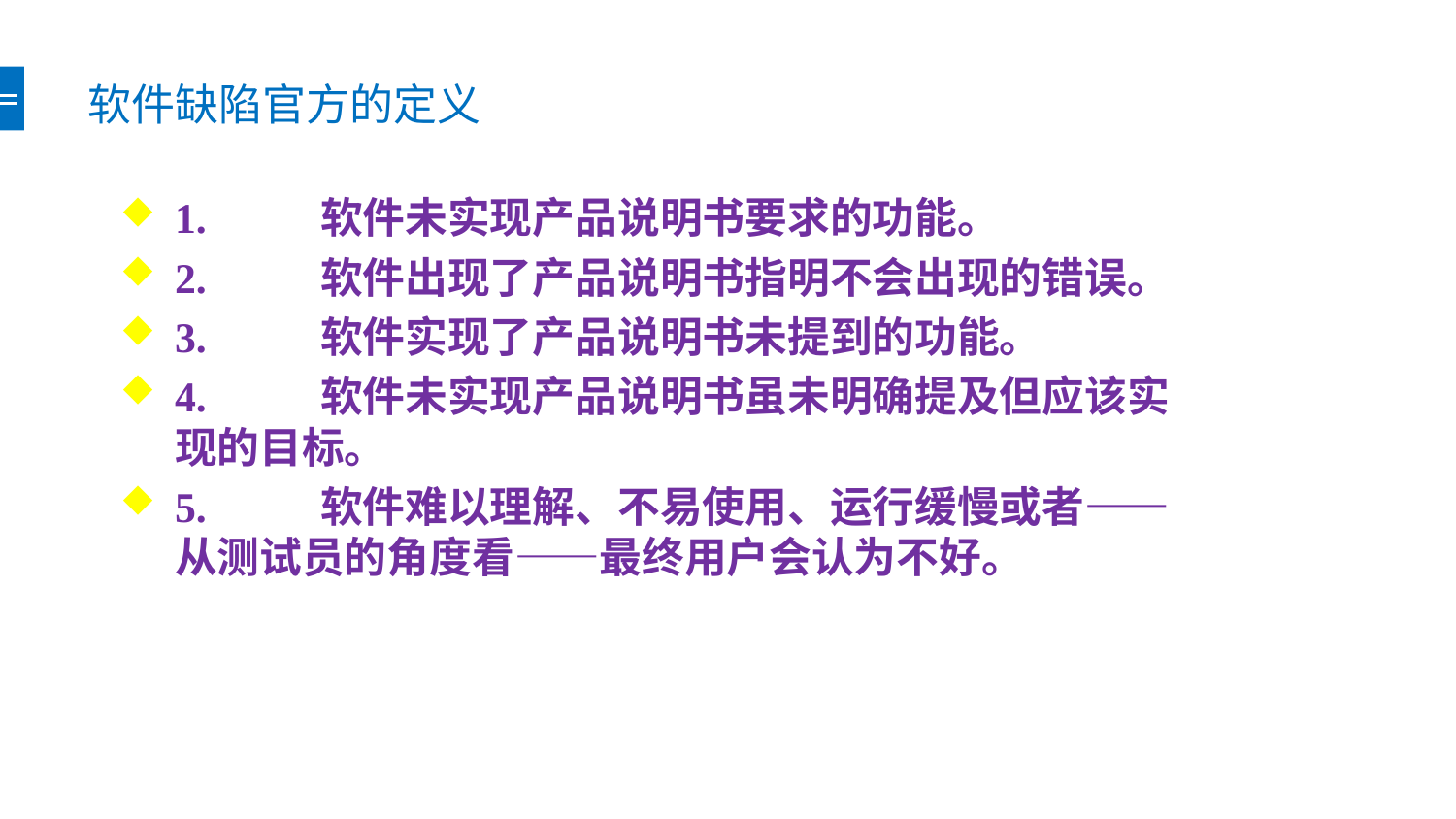

# 软件缺陷官方的定义
1.	软件未实现产品说明书要求的功能。
2.	软件出现了产品说明书指明不会出现的错误。
3.	软件实现了产品说明书未提到的功能。
4.	软件未实现产品说明书虽未明确提及但应该实现的目标。
5.	软件难以理解、不易使用、运行缓慢或者——从测试员的角度看——最终用户会认为不好。